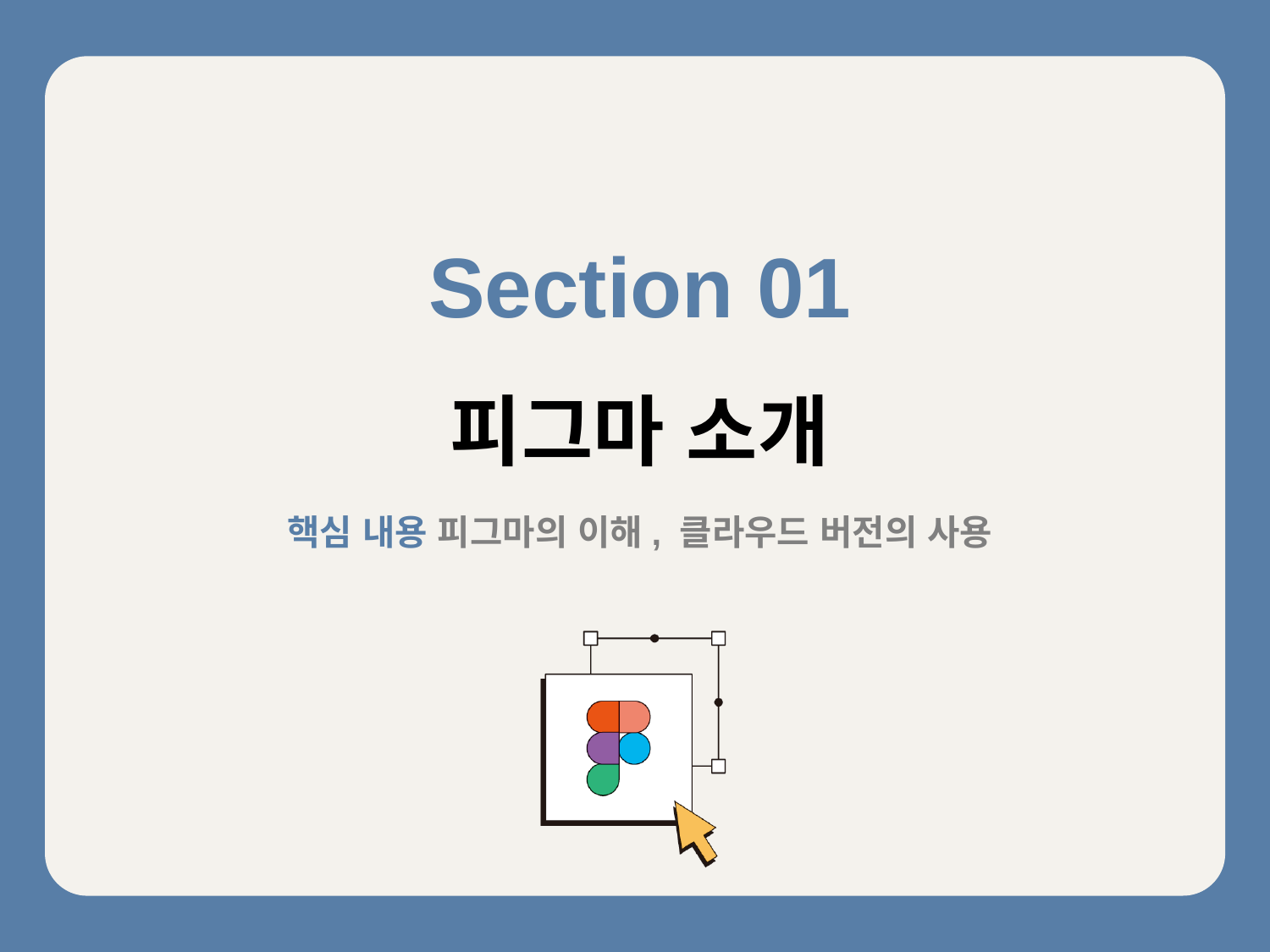

Section 01
피그마 소개
핵심 내용 피그마의 이해, 클라우드 버전의 사용